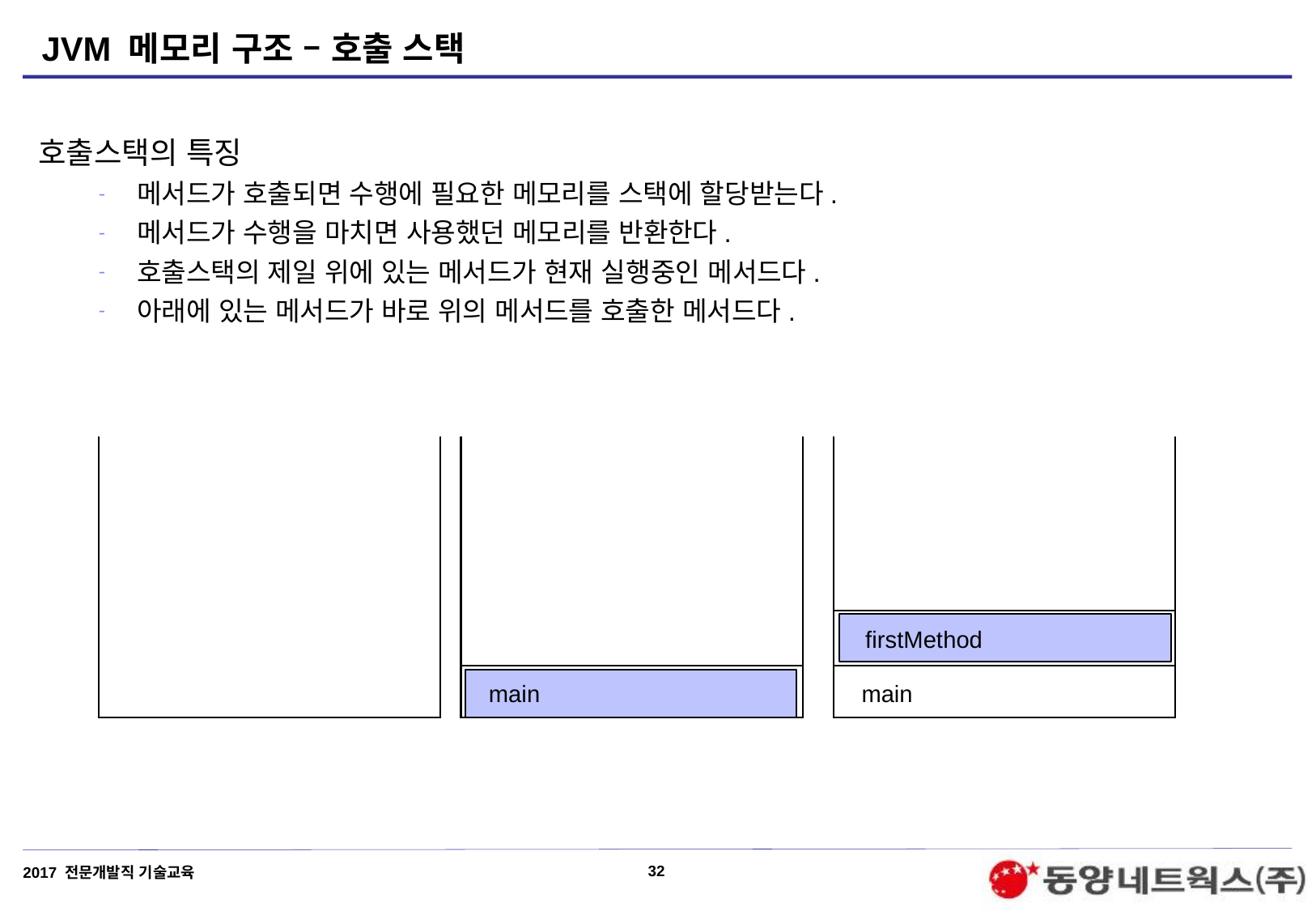

# JVM 메모리 구조 – 호출 스택
호출스택의 특징
메서드가 호출되면 수행에 필요한 메모리를 스택에 할당받는다.
메서드가 수행을 마치면 사용했던 메모리를 반환한다.
호출스택의 제일 위에 있는 메서드가 현재 실행중인 메서드다.
아래에 있는 메서드가 바로 위의 메서드를 호출한 메서드다.

firstMethod

main
main